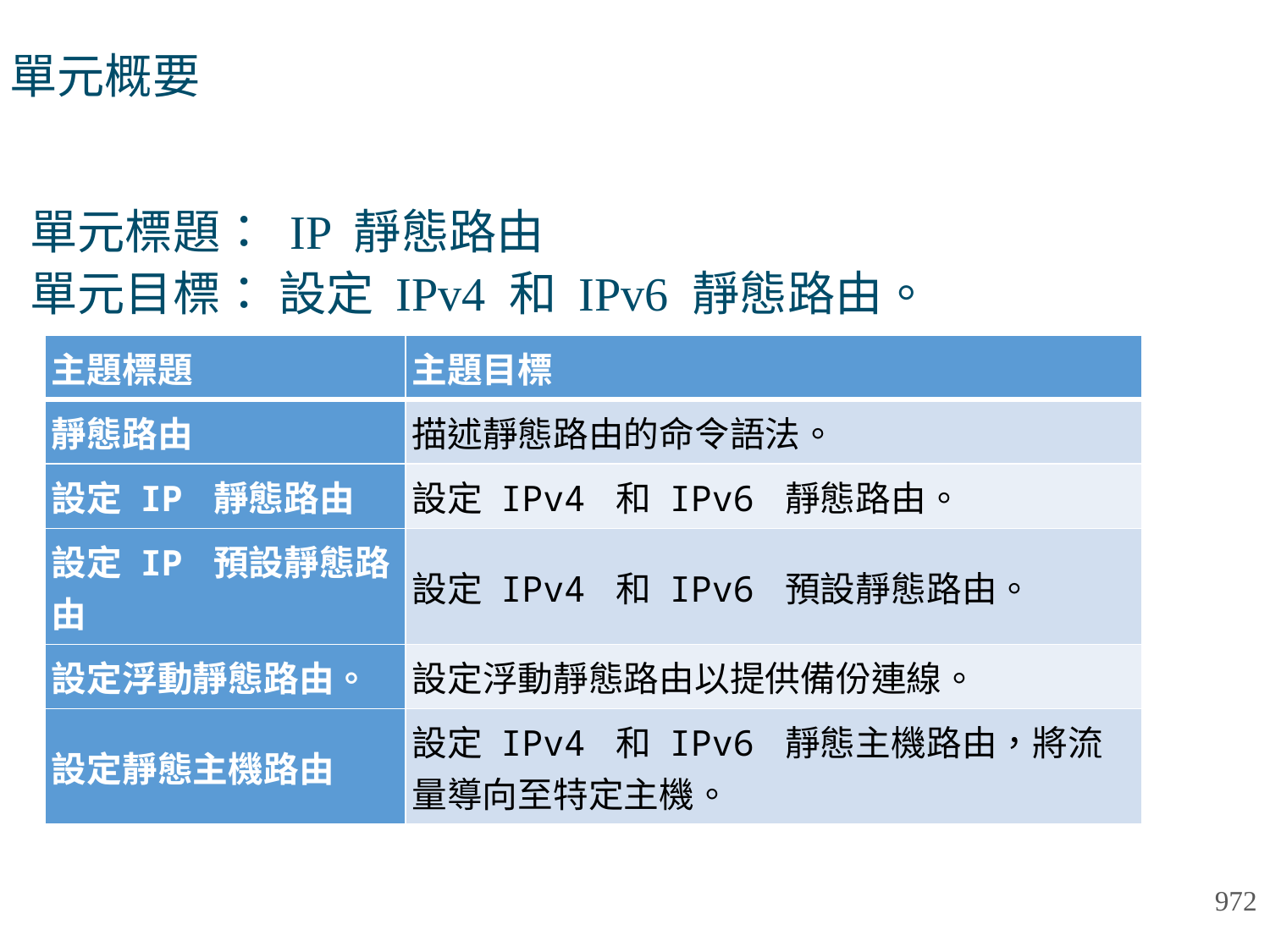

# 單元概要
單元標題： IP 靜態路由
單元目標： 設定 IPv4 和 IPv6 靜態路由。
| 主題標題 | 主題目標 |
| --- | --- |
| 靜態路由 | 描述靜態路由的命令語法。 |
| 設定 IP 靜態路由 | 設定 IPv4 和 IPv6 靜態路由。 |
| 設定 IP 預設靜態路由 | 設定 IPv4 和 IPv6 預設靜態路由。 |
| 設定浮動靜態路由。 | 設定浮動靜態路由以提供備份連線。 |
| 設定靜態主機路由 | 設定 IPv4 和 IPv6 靜態主機路由，將流量導向至特定主機。 |
972